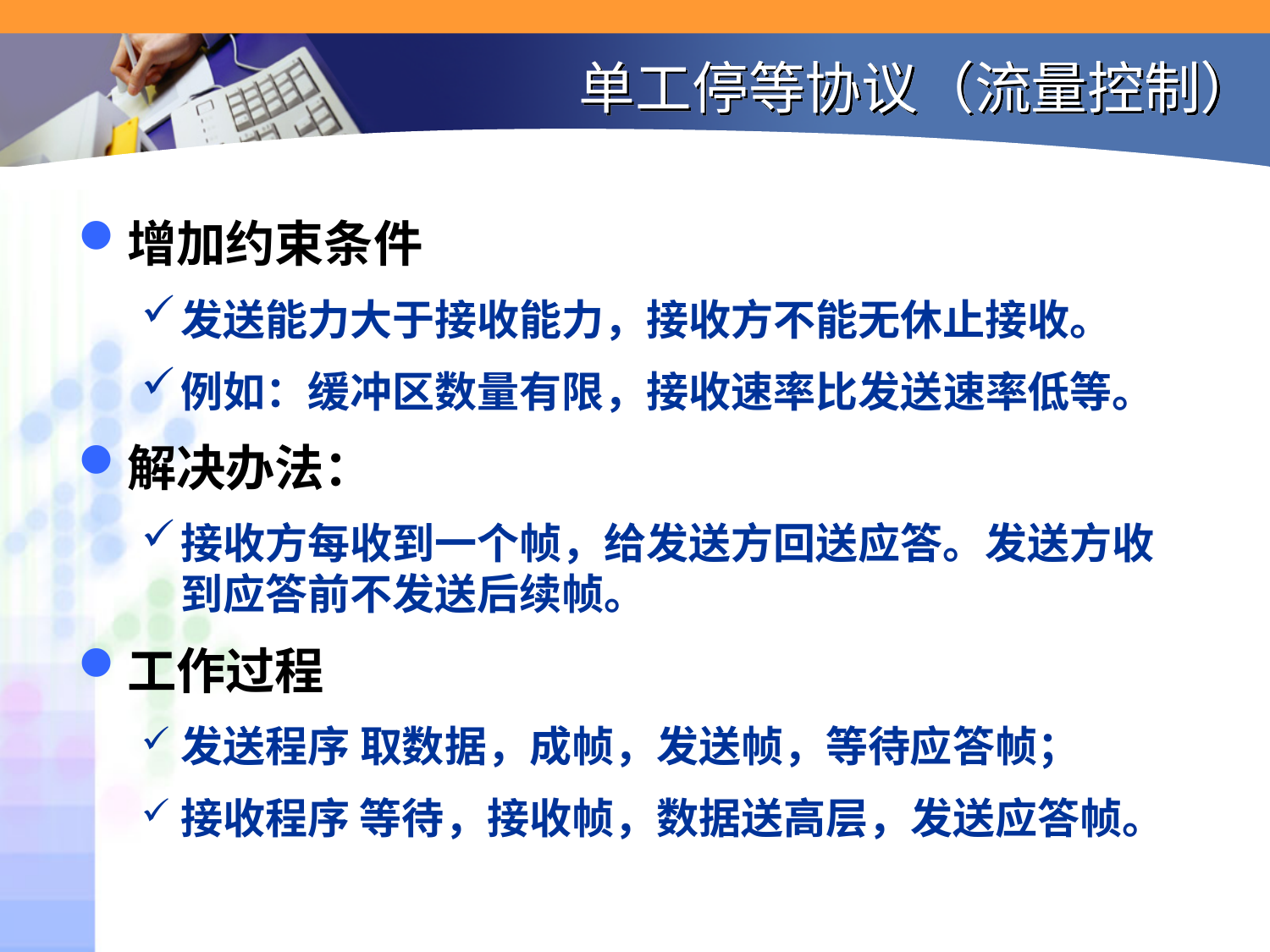

# 单工停等协议（流量控制）
增加约束条件
发送能力大于接收能力，接收方不能无休止接收。
例如：缓冲区数量有限，接收速率比发送速率低等。
解决办法：
接收方每收到一个帧，给发送方回送应答。发送方收到应答前不发送后续帧。
工作过程
发送程序 取数据，成帧，发送帧，等待应答帧；
接收程序 等待，接收帧，数据送高层，发送应答帧。